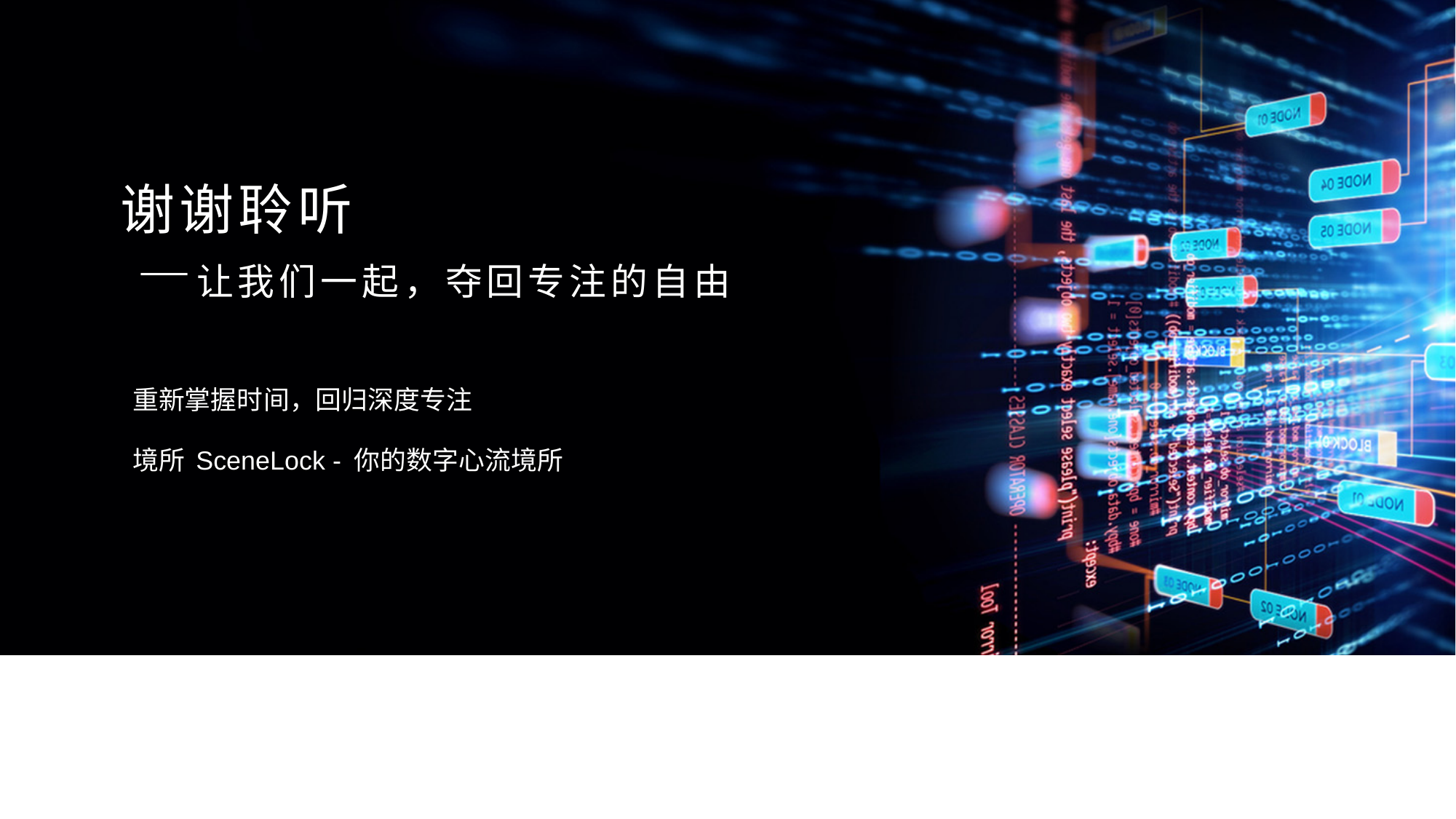

谢谢聆听
 —让我们一起，夺回专注的自由
重新掌握时间，回归深度专注
境所 SceneLock - 你的数字心流境所